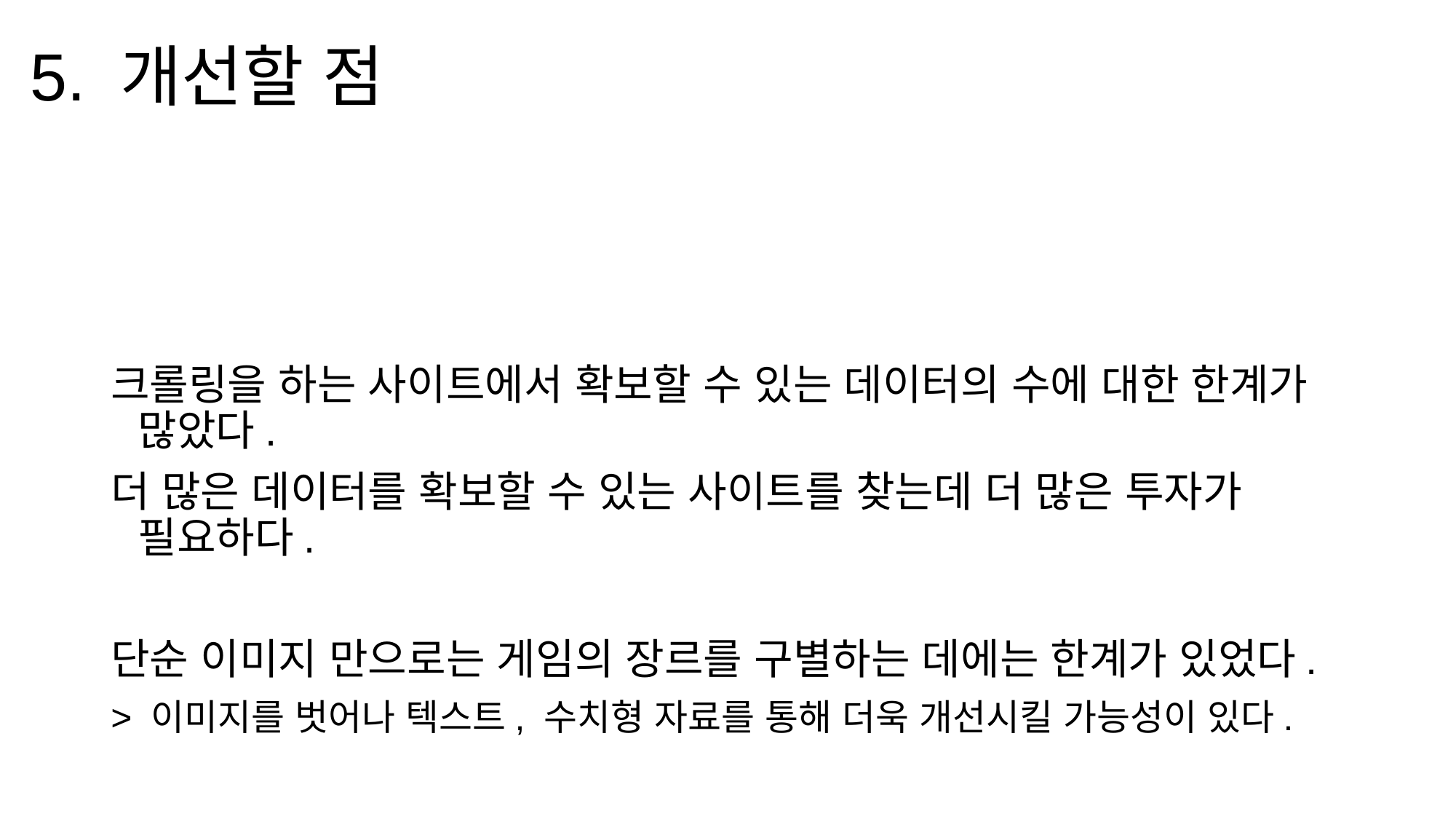

# 5. 개선할 점

크롤링을 하는 사이트에서 확보할 수 있는 데이터의 수에 대한 한계가 많았다.
더 많은 데이터를 확보할 수 있는 사이트를 찾는데 더 많은 투자가 필요하다.

단순 이미지 만으로는 게임의 장르를 구별하는 데에는 한계가 있었다.
> 이미지를 벗어나 텍스트, 수치형 자료를 통해 더욱 개선시킬 가능성이 있다.